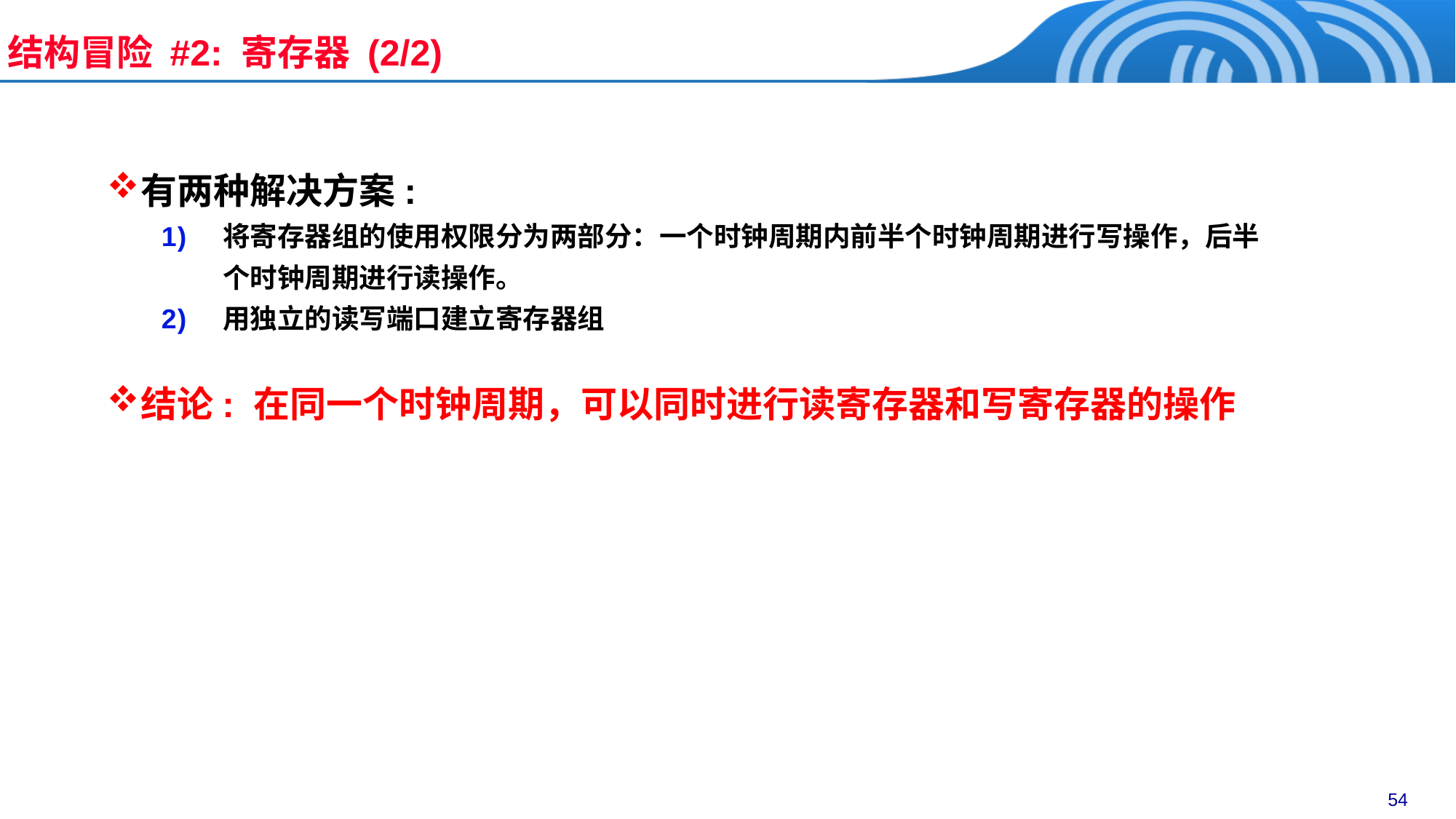

结构冒险 #2: 寄存器 (2/2)
有两种解决方案:
将寄存器组的使用权限分为两部分：一个时钟周期内前半个时钟周期进行写操作，后半个时钟周期进行读操作。
用独立的读写端口建立寄存器组
结论: 在同一个时钟周期，可以同时进行读寄存器和写寄存器的操作